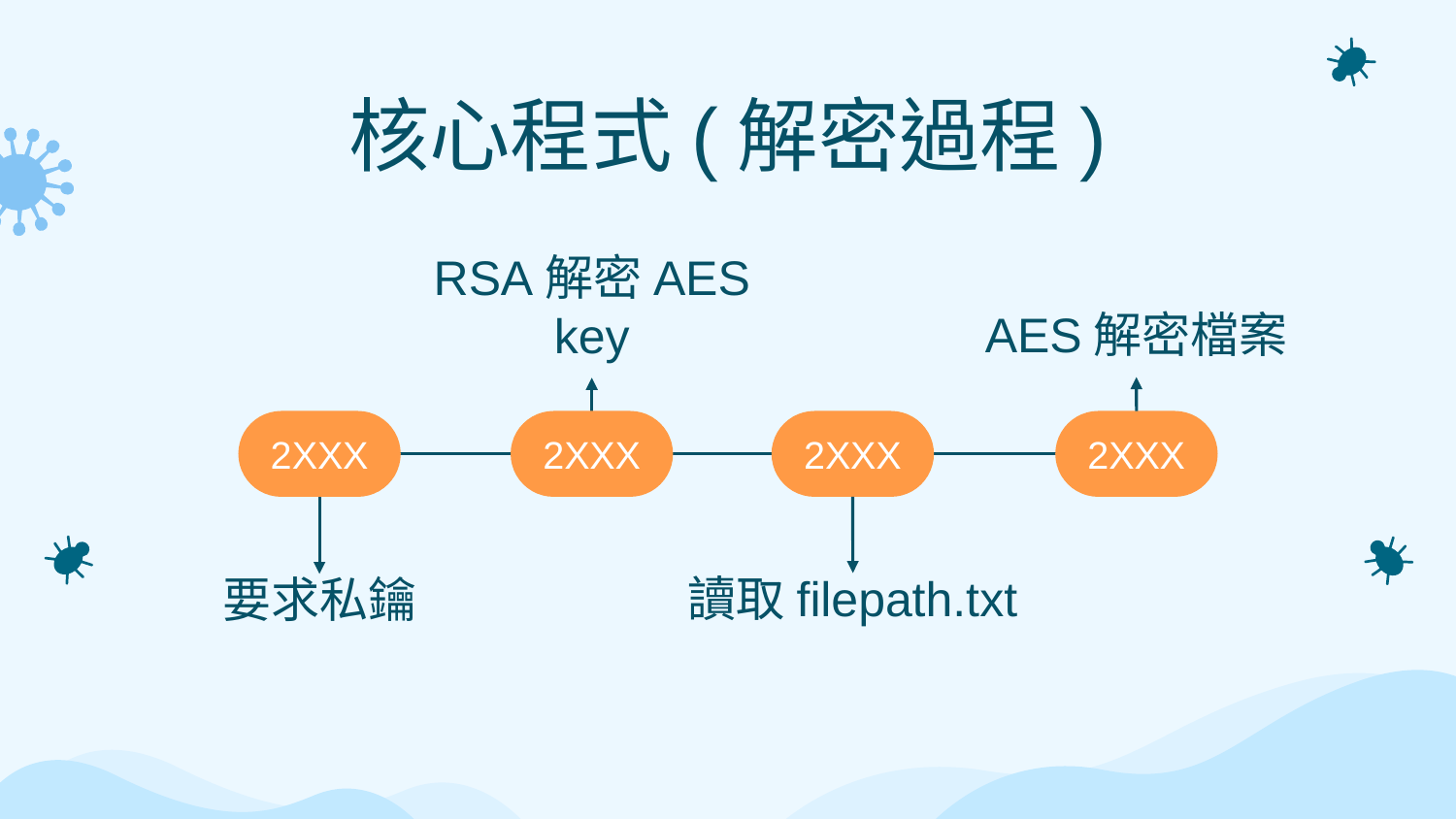

# 核心程式(解密過程)
AES解密檔案
RSA解密AES key

2XXX
2XXX
2XXX
2XXX
讀取filepath.txt
要求私鑰